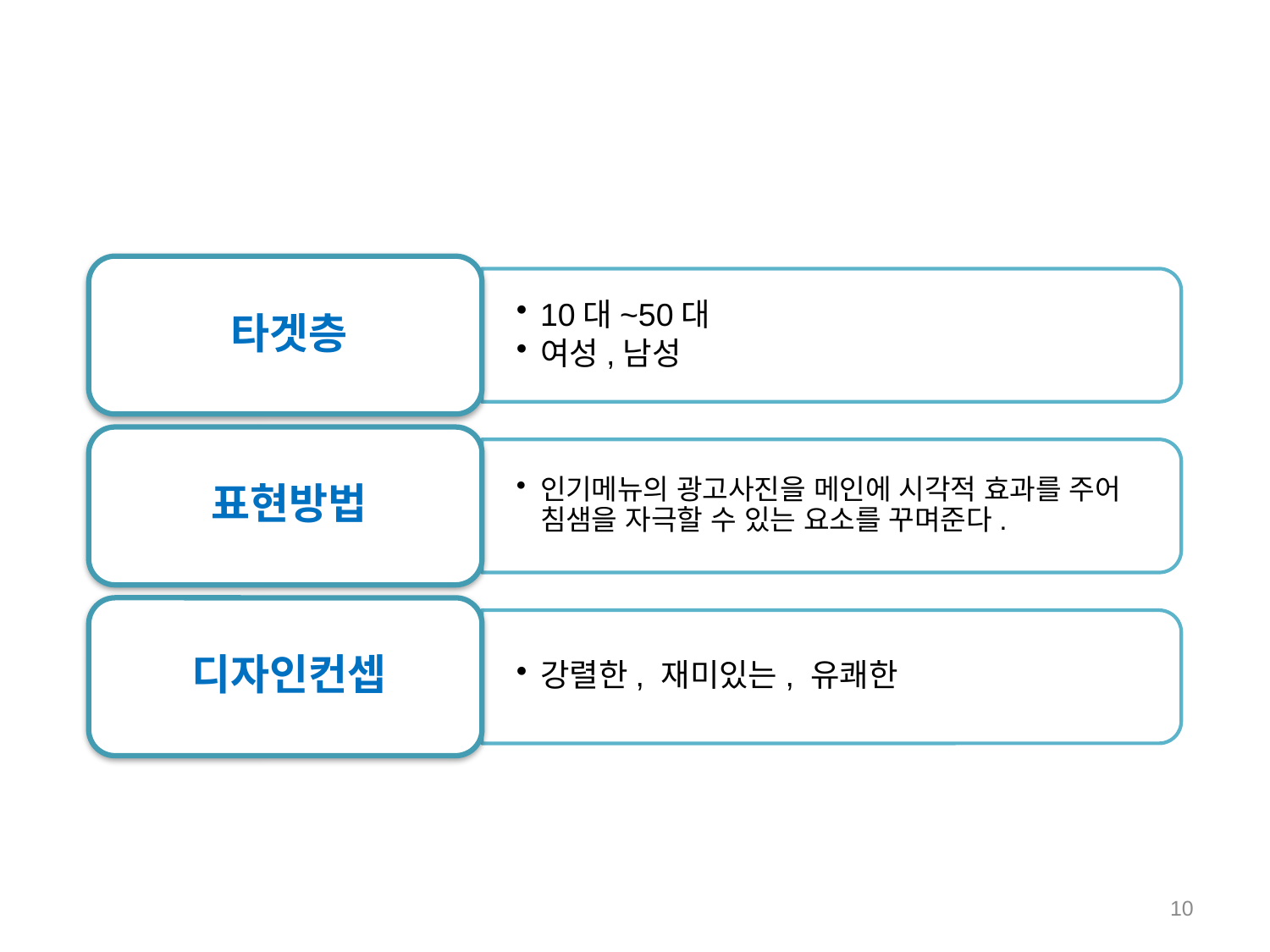

#
10대~50대
여성,남성
타겟층
인기메뉴의 광고사진을 메인에 시각적 효과를 주어 침샘을 자극할 수 있는 요소를 꾸며준다.
표현방법
강렬한, 재미있는, 유쾌한
디자인컨셉
10